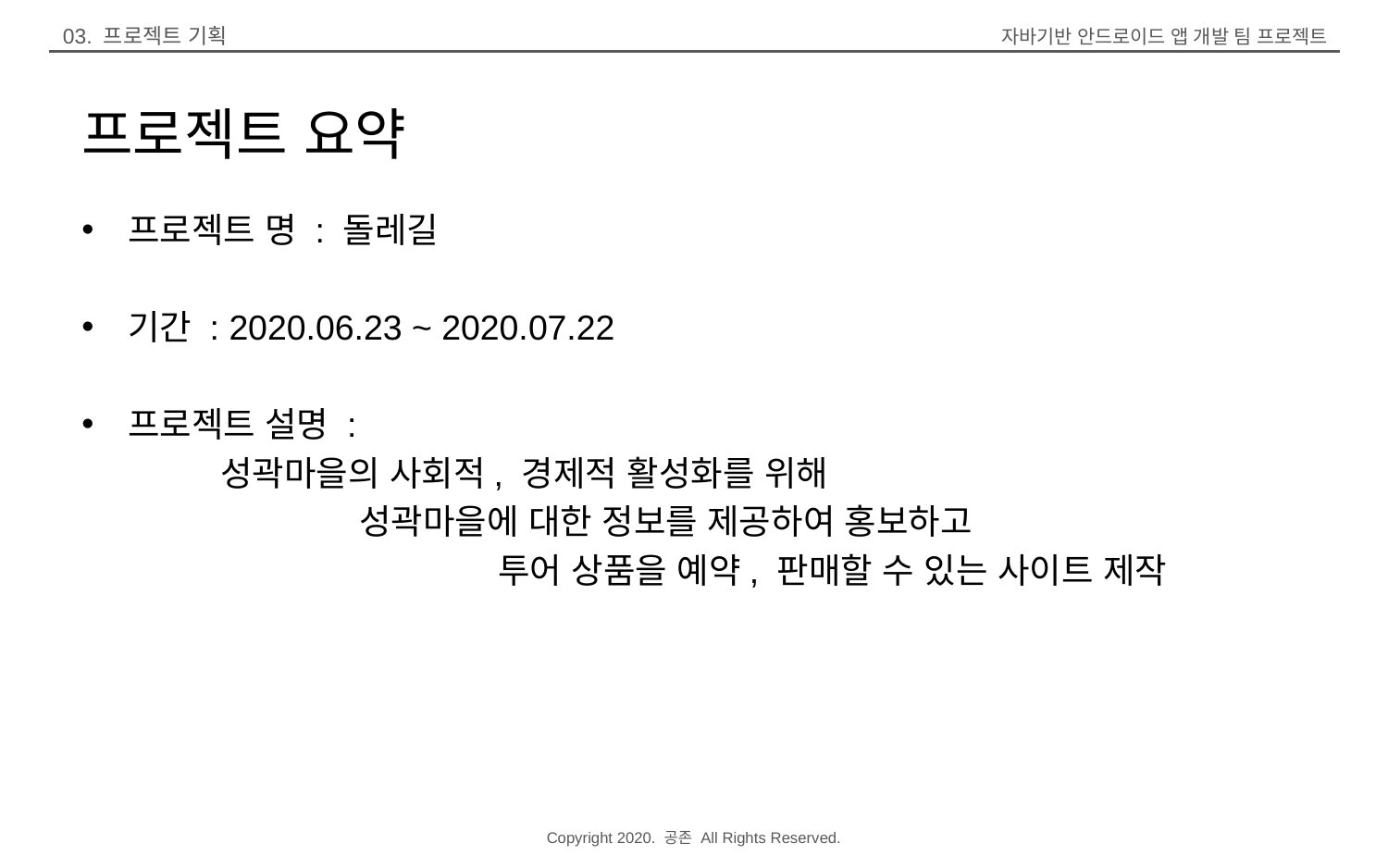

03. 프로젝트 기획
# 프로젝트 요약
프로젝트 명 : 돌레길

기간 : 2020.06.23 ~ 2020.07.22

프로젝트 설명 :
	성곽마을의 사회적, 경제적 활성화를 위해
		성곽마을에 대한 정보를 제공하여 홍보하고
			투어 상품을 예약, 판매할 수 있는 사이트 제작